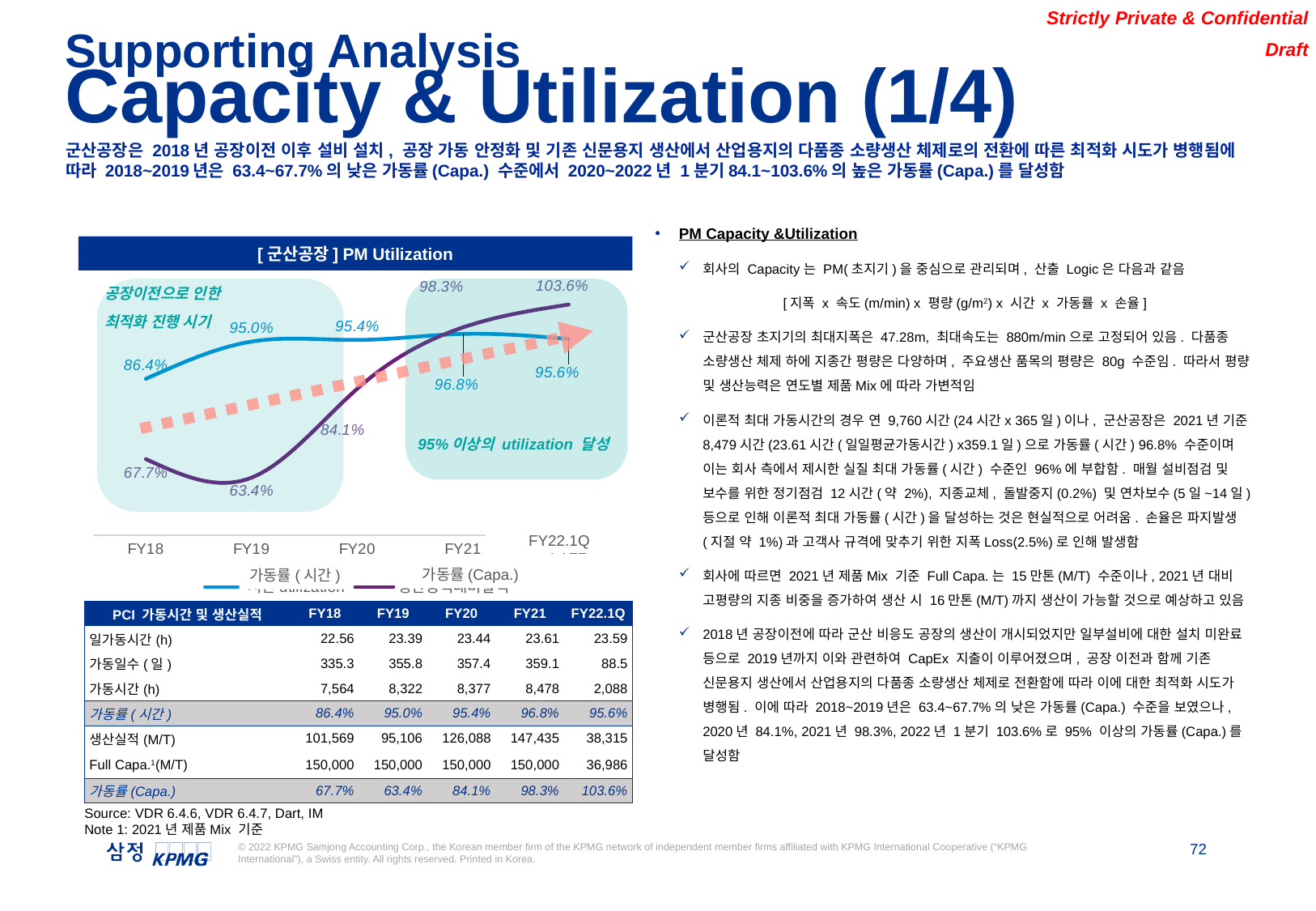

Supporting Analysis
Capacity & Utilization (1/4)
군산공장은 2018년 공장이전 이후 설비 설치, 공장 가동 안정화 및 기존 신문용지 생산에서 산업용지의 다품종 소량생산 체제로의 전환에 따른 최적화 시도가 병행됨에 따라 2018~2019년은 63.4~67.7%의 낮은 가동률(Capa.) 수준에서 2020~2022년 1분기84.1~103.6%의 높은 가동률(Capa.)를 달성함
PM Capacity &Utilization
회사의 Capacity는 PM(초지기)을 중심으로 관리되며, 산출 Logic은 다음과 같음
[지폭 x 속도(m/min) x 평량(g/m2) x 시간 x 가동률 x 손율]
군산공장 초지기의 최대지폭은 47.28m, 최대속도는 880m/min으로 고정되어 있음. 다품종 소량생산 체제 하에 지종간 평량은 다양하며, 주요생산 품목의 평량은 80g 수준임. 따라서 평량 및 생산능력은 연도별 제품Mix에 따라 가변적임
이론적 최대 가동시간의 경우 연 9,760시간(24시간x 365일)이나, 군산공장은 2021년 기준 8,479시간(23.61시간(일일평균가동시간) x359.1일)으로 가동률(시간) 96.8% 수준이며 이는 회사 측에서 제시한 실질 최대 가동률(시간) 수준인 96%에 부합함. 매월 설비점검 및 보수를 위한 정기점검 12시간(약 2%), 지종교체, 돌발중지(0.2%) 및 연차보수(5일~14일) 등으로 인해 이론적 최대 가동률(시간)을 달성하는 것은 현실적으로 어려움. 손율은 파지발생(지절 약 1%)과 고객사 규격에 맞추기 위한 지폭Loss(2.5%)로 인해 발생함
회사에 따르면 2021년 제품Mix 기준 Full Capa.는 15만톤(M/T) 수준이나, 2021년 대비 고평량의 지종 비중을 증가하여 생산 시 16만톤(M/T)까지 생산이 가능할 것으로 예상하고 있음
2018년 공장이전에 따라 군산 비응도 공장의 생산이 개시되었지만 일부설비에 대한 설치 미완료 등으로 2019년까지 이와 관련하여 CapEx 지출이 이루어졌으며, 공장 이전과 함께 기존 신문용지 생산에서 산업용지의 다품종 소량생산 체제로 전환함에 따라 이에 대한 최적화 시도가 병행됨. 이에 따라 2018~2019년은 63.4~67.7%의 낮은 가동률(Capa.) 수준을 보였으나, 2020년 84.1%, 2021년 98.3%, 2022년 1분기 103.6%로 95% 이상의 가동률(Capa.)를 달성함
[군산공장] PM Utilization

### Chart

| Category | 시간utilization | 생산능력대비실적 |
|---|---|---|
| 18 | 0.8635123287671232 | 0.6771266666666667 |
| 19 | 0.950018493150685 | 0.63404 |
| 20 | 0.9537176684881603 | 0.8405866666666667 |
| 21 | 0.967848287671233 | 0.9829 |
| 22 | 0.9559134615384616 | 1.035924074074074 |
공장이전으로 인한
최적화 진행 시기

95%이상의 utilization 달성
FY22.1Q
가동률(시간)
가동률(Capa.)
| PCI 가동시간 및 생산실적 | FY18 | FY19 | FY20 | FY21 | FY22.1Q |
| --- | --- | --- | --- | --- | --- |
| 일가동시간(h) | 22.56 | 23.39 | 23.44 | 23.61 | 23.59 |
| 가동일수(일) | 335.3 | 355.8 | 357.4 | 359.1 | 88.5 |
| 가동시간(h) | 7,564 | 8,322 | 8,377 | 8,478 | 2,088 |
| 가동률(시간) | 86.4% | 95.0% | 95.4% | 96.8% | 95.6% |
| 생산실적(M/T) | 101,569 | 95,106 | 126,088 | 147,435 | 38,315 |
| Full Capa.1(M/T) | 150,000 | 150,000 | 150,000 | 150,000 | 36,986 |
| 가동률(Capa.) | 67.7% | 63.4% | 84.1% | 98.3% | 103.6% |
Source: VDR 6.4.6, VDR 6.4.7, Dart, IM
Note 1: 2021년 제품Mix 기준